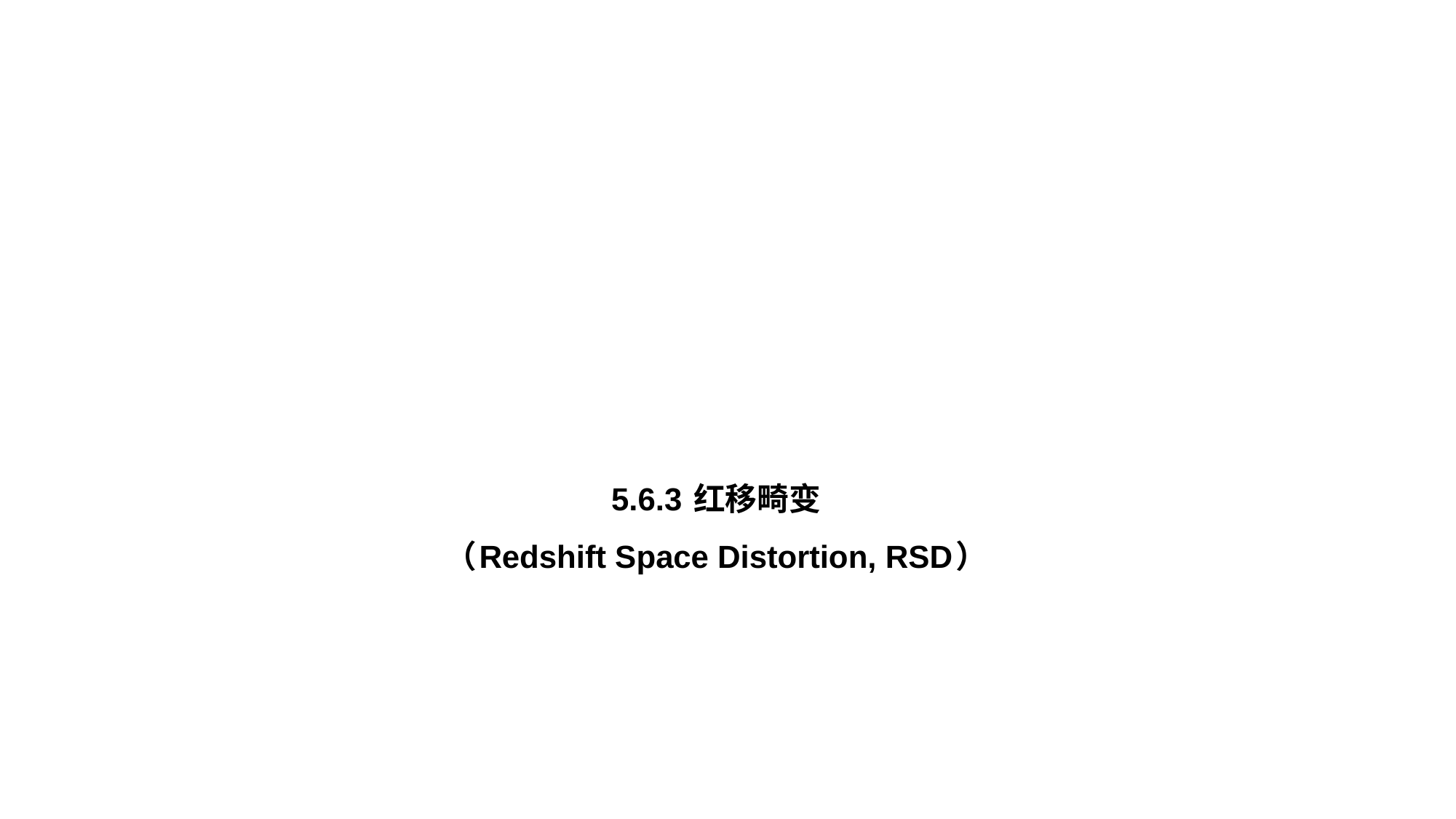

# 5.6.3 红移畸变 （Redshift Space Distortion, RSD）